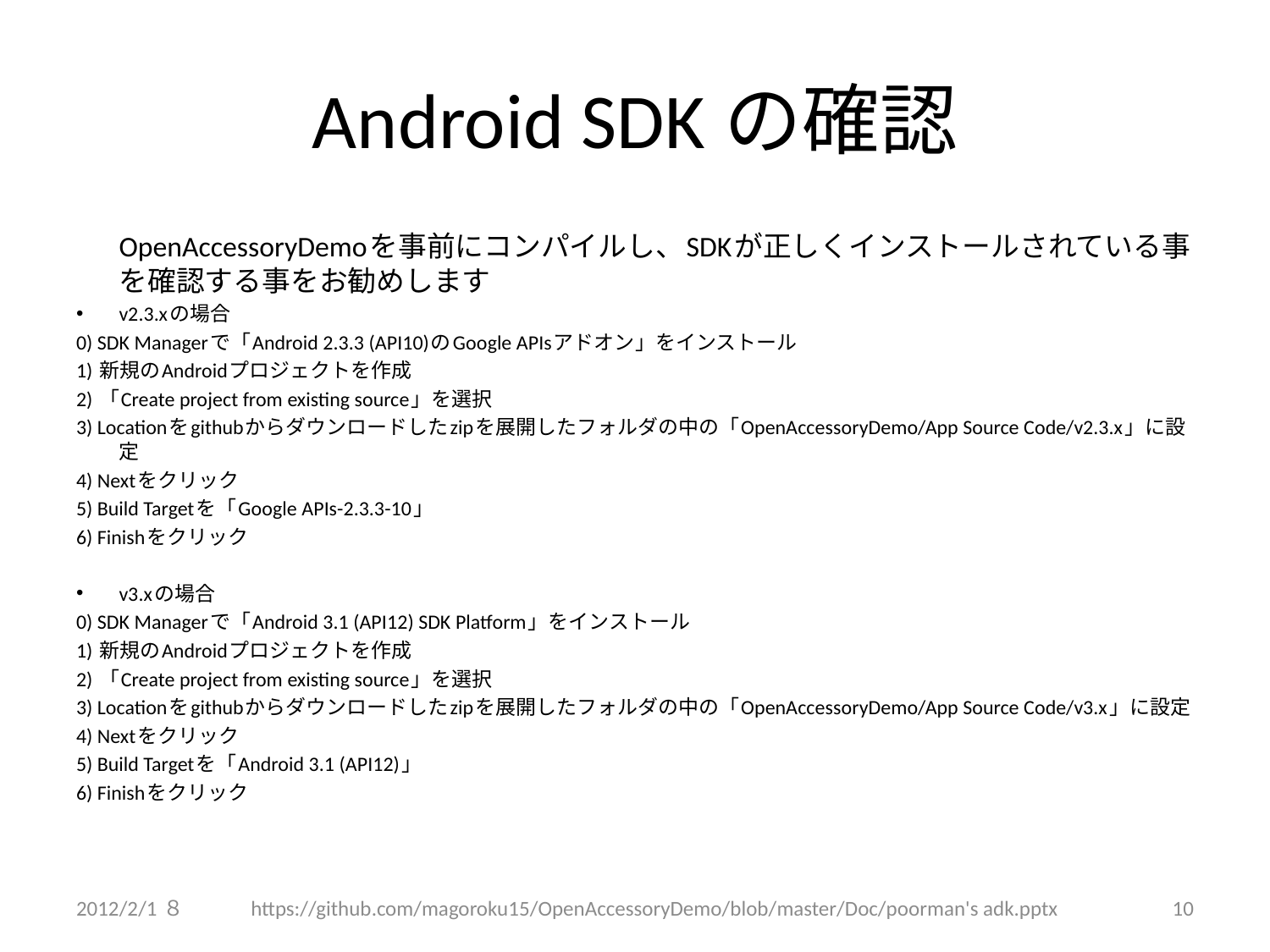

# Android SDKの確認
	OpenAccessoryDemoを事前にコンパイルし、SDKが正しくインストールされている事を確認する事をお勧めします
v2.3.xの場合
0) SDK Managerで「Android 2.3.3 (API10)のGoogle APIsアドオン」をインストール
1) 新規のAndroidプロジェクトを作成
2) 「Create project from existing source」を選択
3) Locationをgithubからダウンロードしたzipを展開したフォルダの中の「OpenAccessoryDemo/App Source Code/v2.3.x」に設定
4) Nextをクリック
5) Build Targetを「Google APIs-2.3.3-10」
6) Finishをクリック

v3.xの場合
0) SDK Managerで「Android 3.1 (API12) SDK Platform」をインストール
1) 新規のAndroidプロジェクトを作成
2) 「Create project from existing source」を選択
3) Locationをgithubからダウンロードしたzipを展開したフォルダの中の「OpenAccessoryDemo/App Source Code/v3.x」に設定
4) Nextをクリック
5) Build Targetを「Android 3.1 (API12)」
6) Finishをクリック
2012/2/1８
https://github.com/magoroku15/OpenAccessoryDemo/blob/master/Doc/poorman's adk.pptx
10